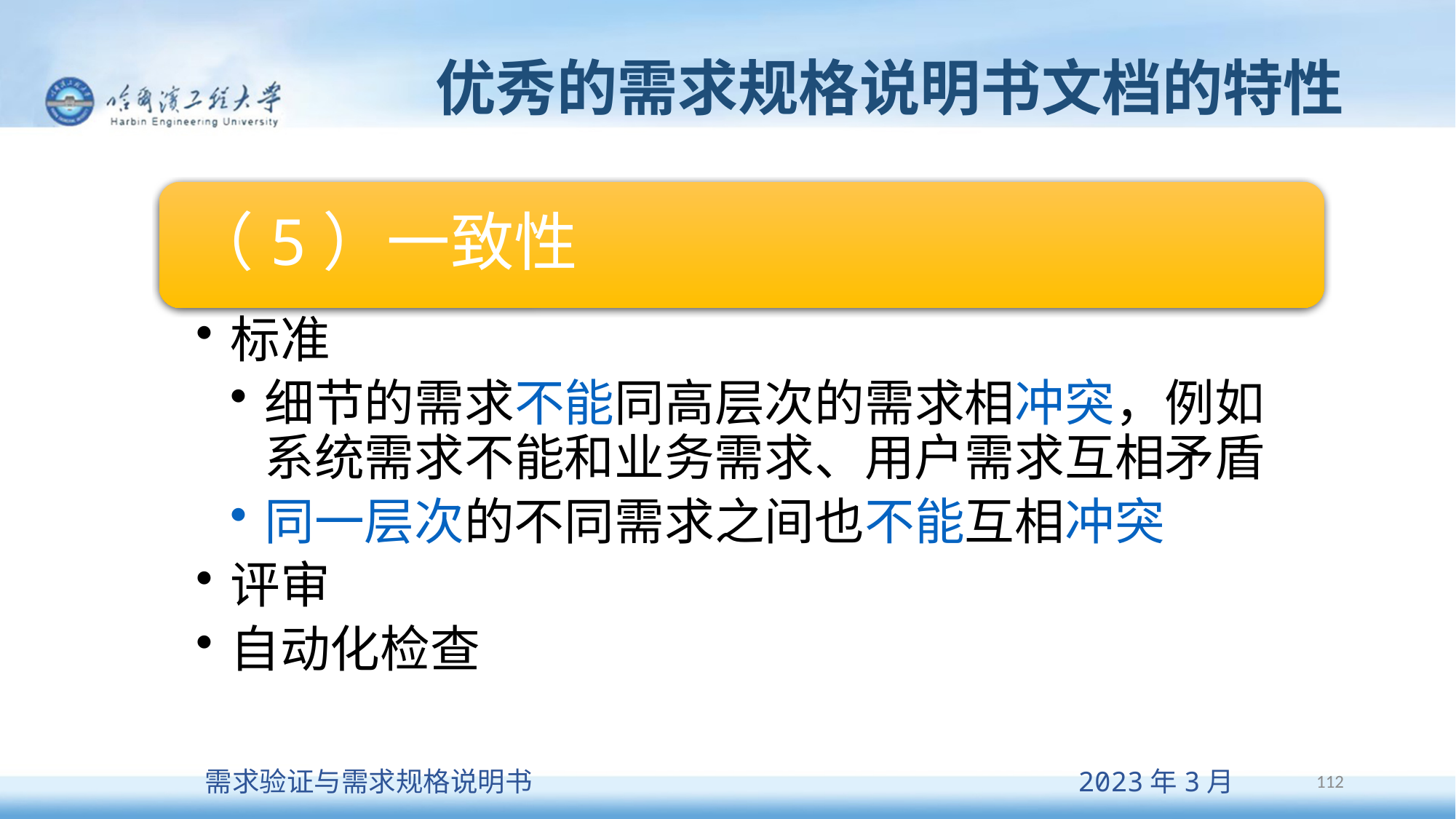

# 优秀的需求规格说明书文档的特性
（5）一致性
标准
细节的需求不能同高层次的需求相冲突，例如系统需求不能和业务需求、用户需求互相矛盾
同一层次的不同需求之间也不能互相冲突
评审
自动化检查
112